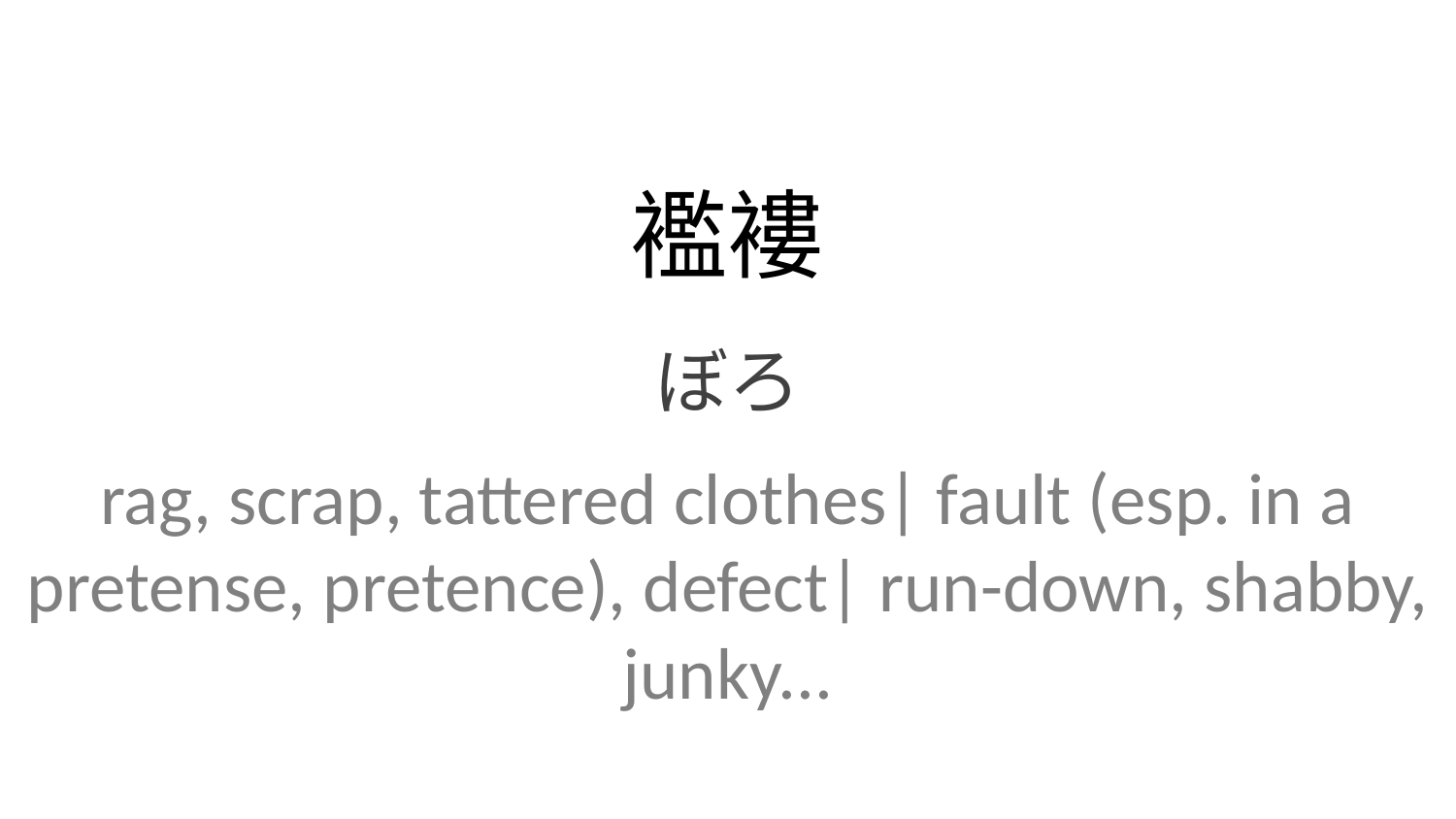

襤褸

ぼろ
rag, scrap, tattered clothes| fault (esp. in a pretense, pretence), defect| run-down, shabby, junky...